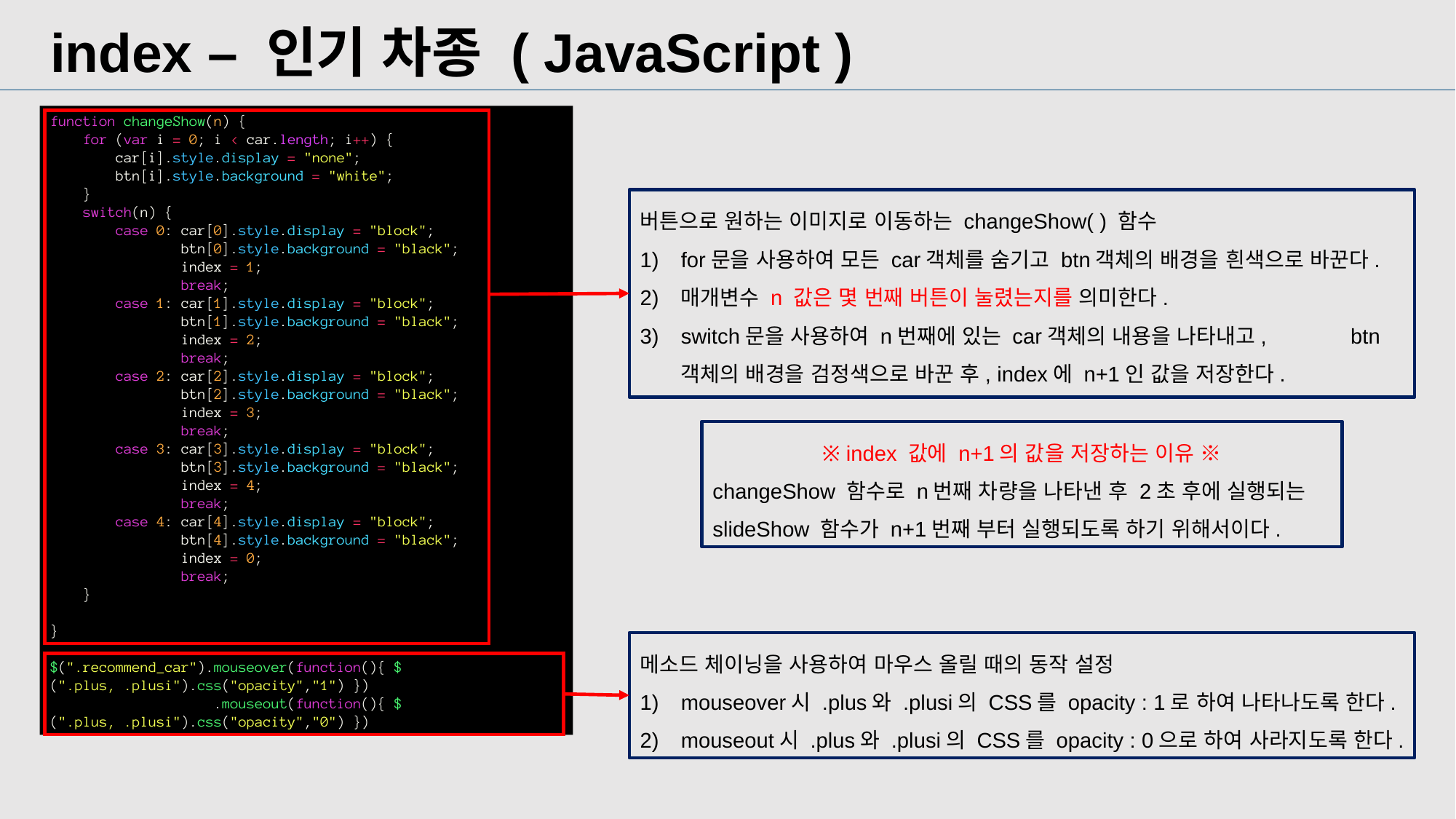

index – 인기 차종 ( JavaScript )
function changeShow(n) {
    for (var i = 0; i < car.length; i++) {
        car[i].style.display = "none";
        btn[i].style.background = "white";
    }
    switch(n) {
        case 0: car[0].style.display = "block";
                btn[0].style.background = "black";
                index = 1;
                break;
        case 1: car[1].style.display = "block";
                btn[1].style.background = "black";
                index = 2;
                break;
        case 2: car[2].style.display = "block";
                btn[2].style.background = "black";
                index = 3;
                break;
        case 3: car[3].style.display = "block";
                btn[3].style.background = "black";
                index = 4;
                break;
        case 4: car[4].style.display = "block";
                btn[4].style.background = "black";
                index = 0;
                break;
    }

}

$(".recommend_car").mouseover(function(){ $(".plus, .plusi").css("opacity","1") })
                    .mouseout(function(){ $(".plus, .plusi").css("opacity","0") })

버튼으로 원하는 이미지로 이동하는 changeShow( ) 함수
for문을 사용하여 모든 car객체를 숨기고 btn객체의 배경을 흰색으로 바꾼다.
매개변수 n 값은 몇 번째 버튼이 눌렸는지를 의미한다.
switch문을 사용하여 n번째에 있는 car객체의 내용을 나타내고,              btn객체의 배경을 검정색으로 바꾼 후, index에 n+1인 값을 저장한다.

※ index 값에 n+1의 값을 저장하는 이유 ※
changeShow 함수로 n번째 차량을 나타낸 후 2초 후에 실행되는 slideShow 함수가 n+1번째 부터 실행되도록 하기 위해서이다.
메소드 체이닝을 사용하여 마우스 올릴 때의 동작 설정
mouseover시 .plus와 .plusi의 CSS를 opacity : 1로 하여 나타나도록 한다.
mouseout시 .plus와 .plusi의 CSS를 opacity : 0으로 하여 사라지도록 한다.